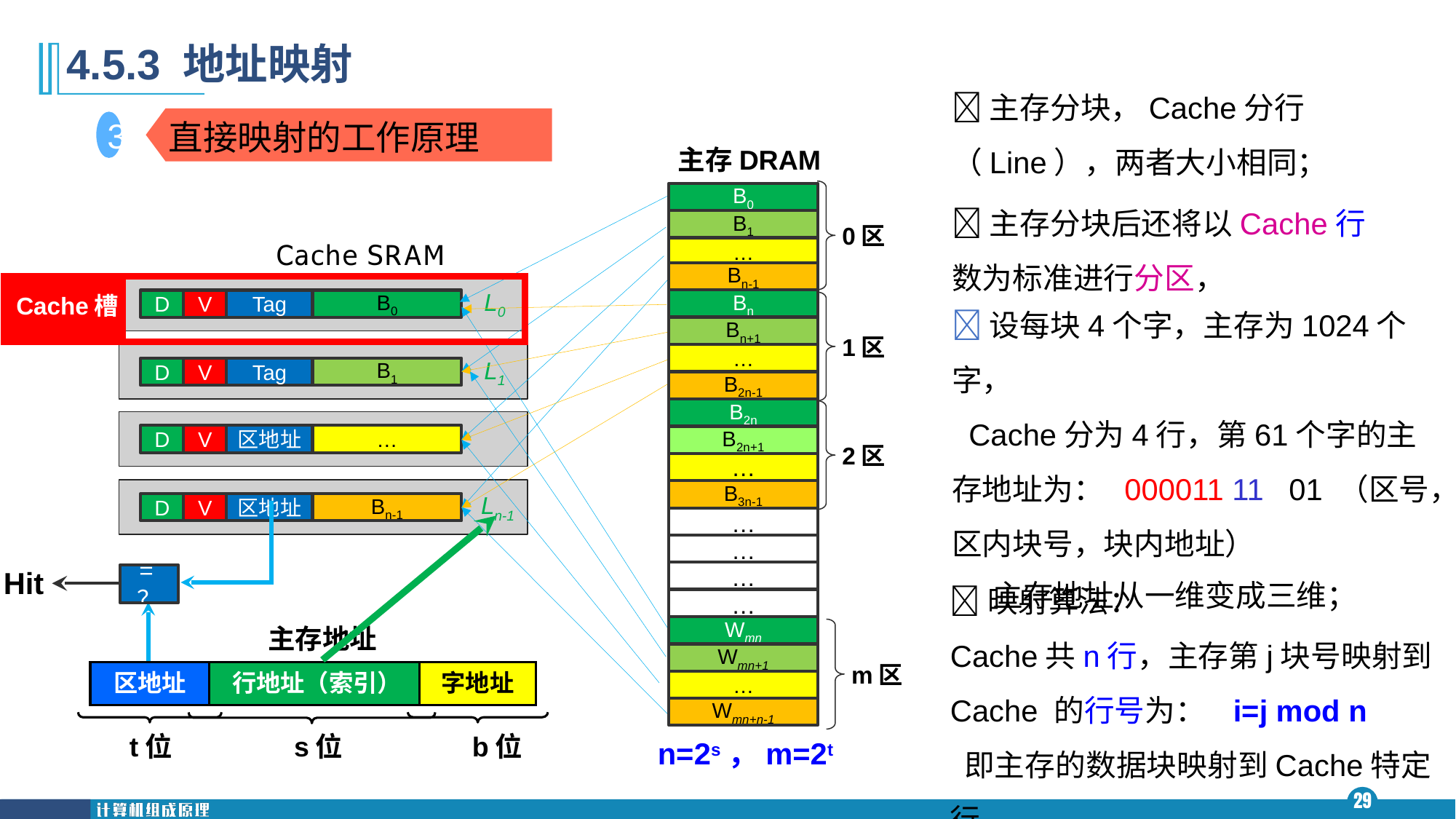

第四 章
4.5.3 地址映射
#
•主存分块，Cache分行 （Line），两者大小相同；

直接映射的工作原理
3
主存DRAM

0区
•主存分块后还将以Cache行数为标准进行分区，
B0

B1

Cache SRAM
…

Bn-1

L0

Cache槽
•设每块4个字，主存为1024个字，
  Cache分为4行，第61个字的主存地址为：  000011 11   01 （区号，区内块号，块内地址）
     主存地址从一维变成三维；
Bn
D
D
D
D
V
V
V
V
Tag
Tag
区地址
区地址
B0

1区

Bn+1

L1
…
B1

B2n-1

B2n

2区

…
B2n+1

…

Ln-1
B3n-1
Bn-1

…
…
Hit
•映射算法：
Cache共n行，主存第j块号映射到Cache 的行号为：   i=j mod n
 即主存的数据块映射到Cache特定行
…
=？
…
主存地址

区地址
行地址（索引）
字地址
t位
s位
b位
Wmn

m区
Wmn+1
…
Wmn+n-1
n=2s，m=2t